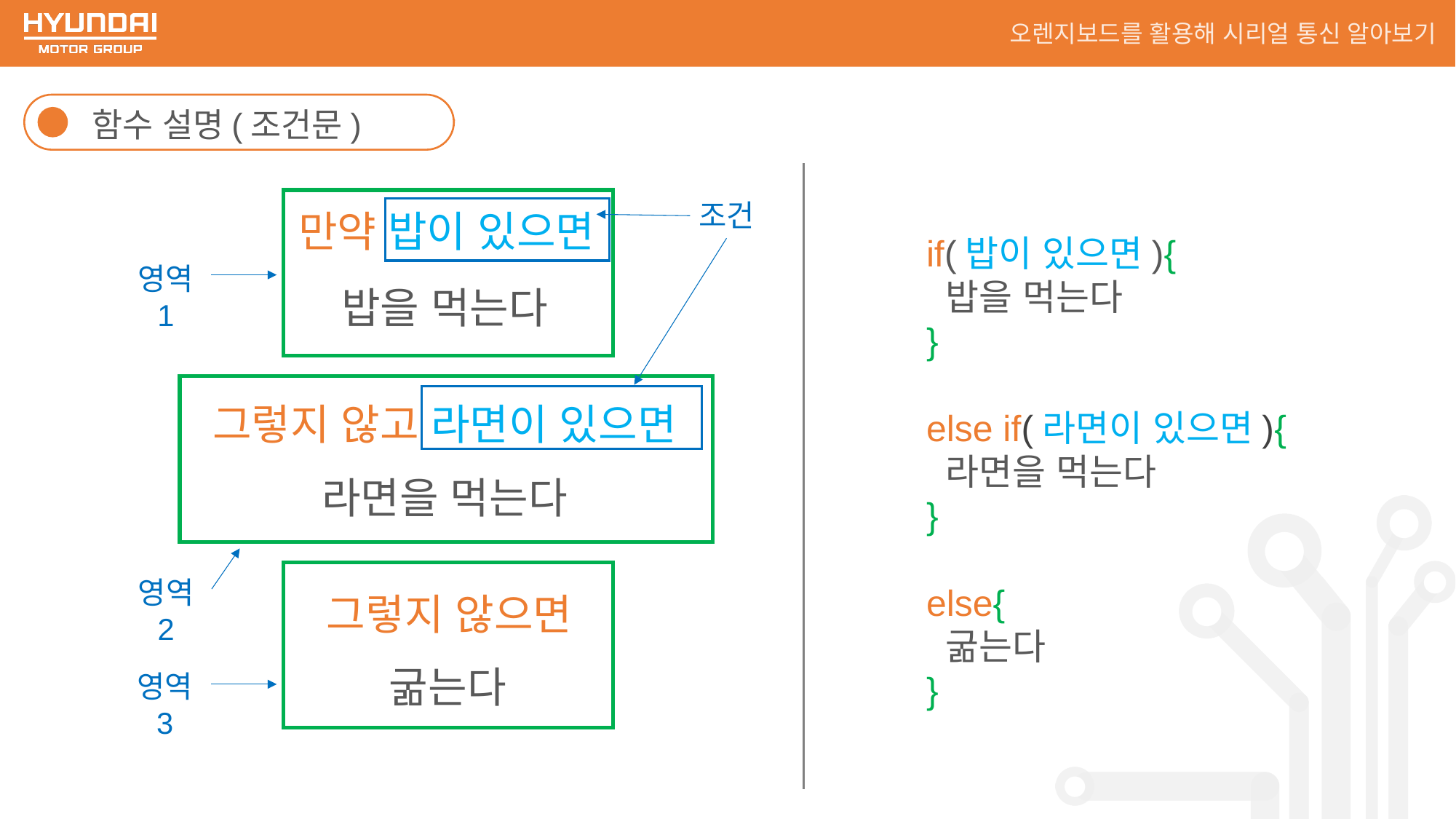

오렌지보드를 활용해 시리얼 통신 알아보기
함수 설명(조건문)

조건

만약 밥이 있으면
if(밥이 있으면){
 밥을 먹는다
}

else if(라면이 있으면){
 라면을 먹는다
}

else{
 굶는다
}
영역 1
밥을 먹는다

그렇지 않고 라면이 있으면
라면을 먹는다

영역 2
그렇지 않으면
굶는다
영역 3